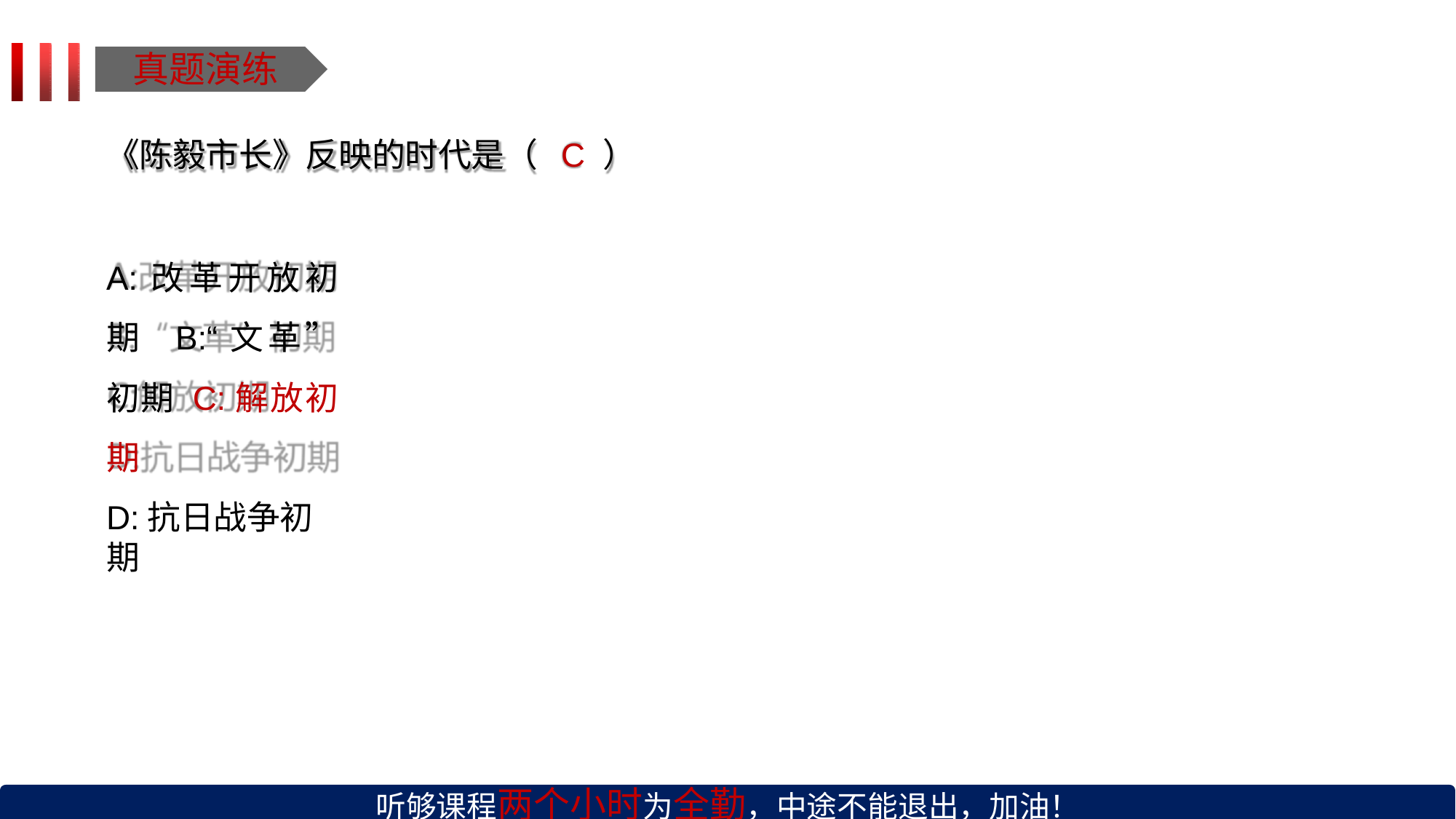

# 真题演练

《陈毅市长》反映的时代是（	C	）

A:改革开放初期  B:“文革”初期 C:解放初期
D:抗日战争初期

听够课程两个小时为全勤，中途不能退出，加油！